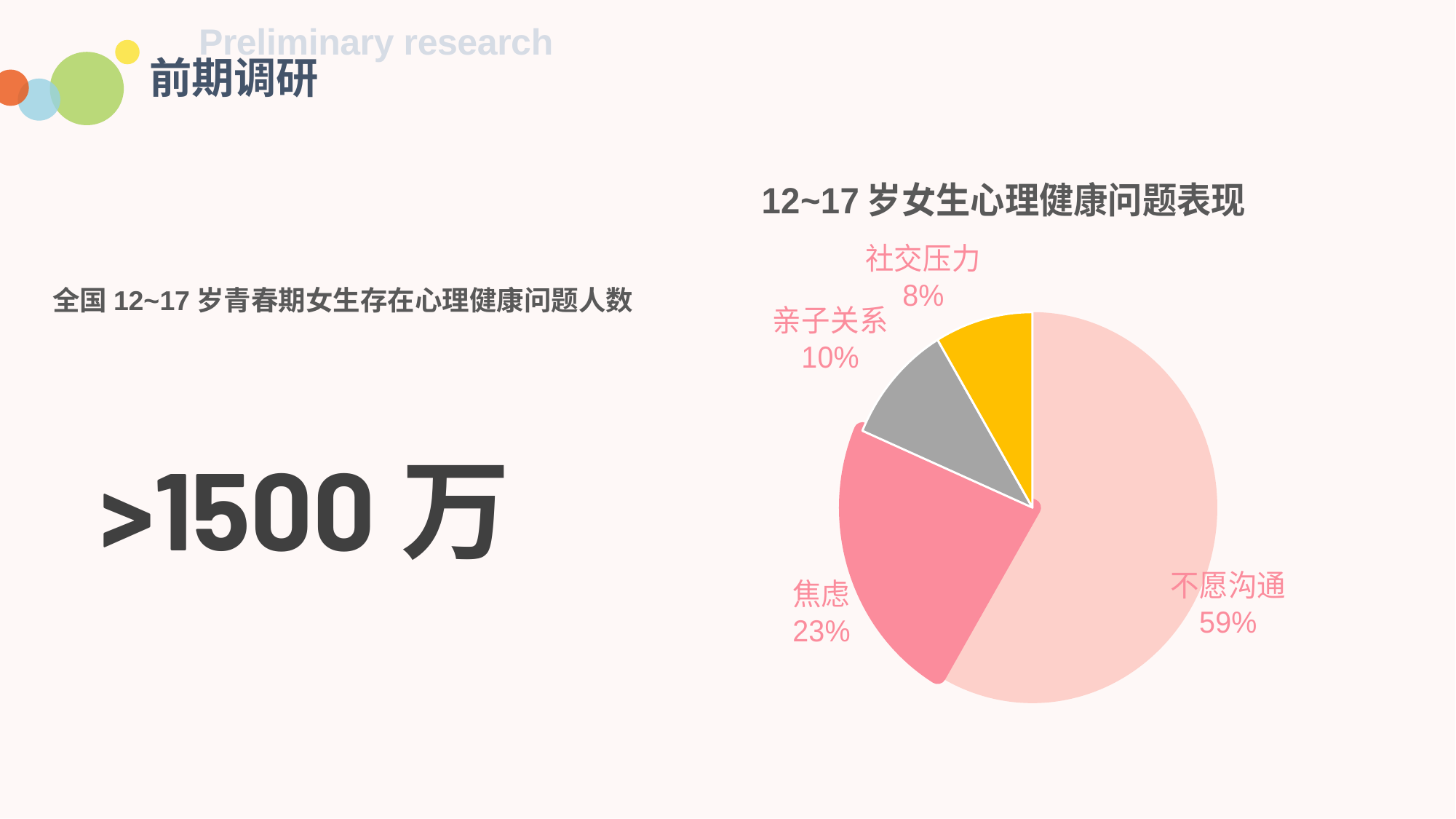

Preliminary research

前期调研

### Chart: 12~17岁女生心理健康问题表现

| Category | 销售额 |
|---|---|
| 第一季度 | 8.2 |
| 第二季度 | 3.2 |
| 第三季度 | 1.4 |
| 第四季度 | 1.2 |
全国12~17岁青春期女生存在心理健康问题人数
>1500万